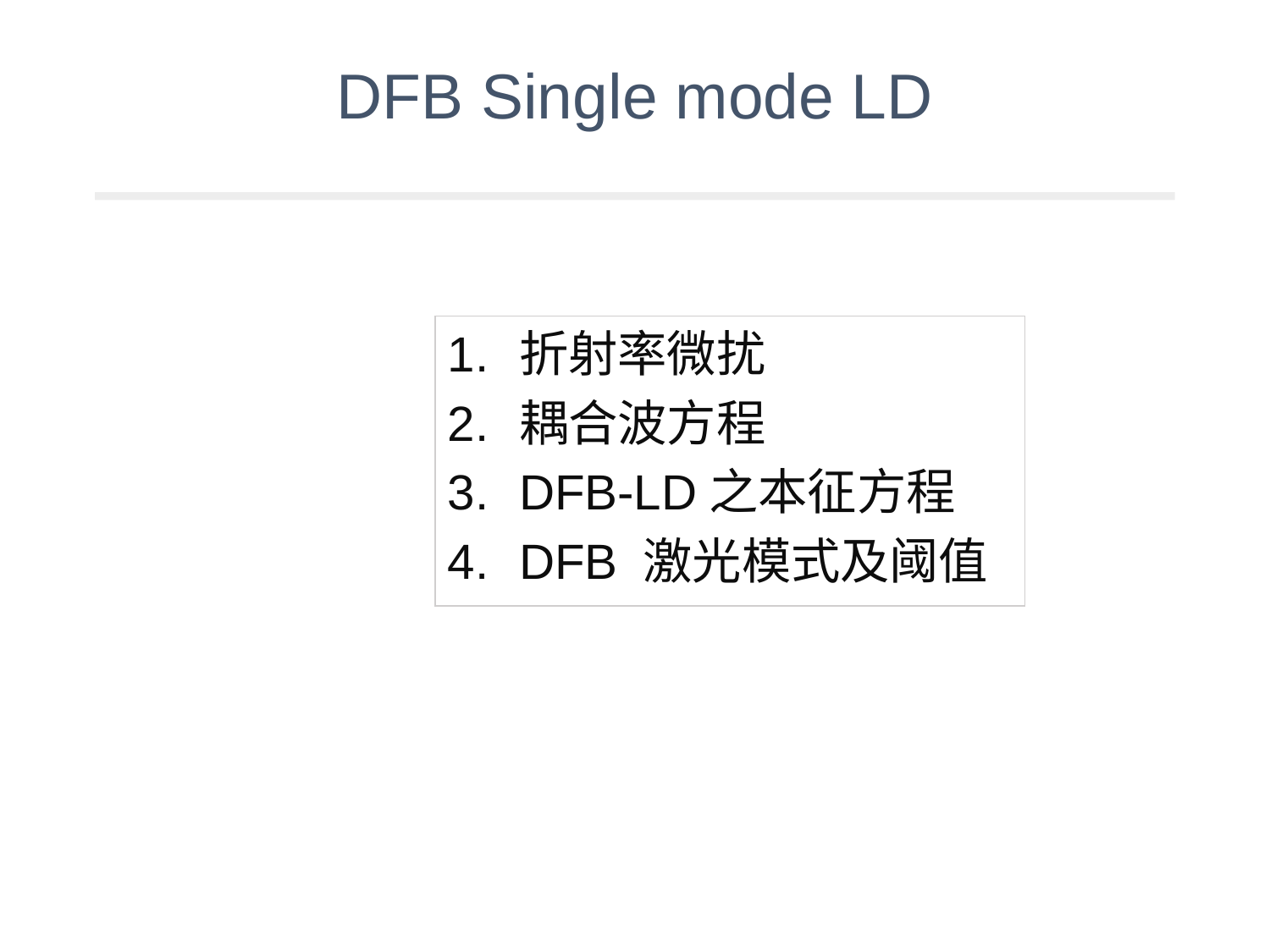

# DFB Single mode LD

折射率微扰
耦合波方程
DFB-LD之本征方程
DFB 激光模式及阈值